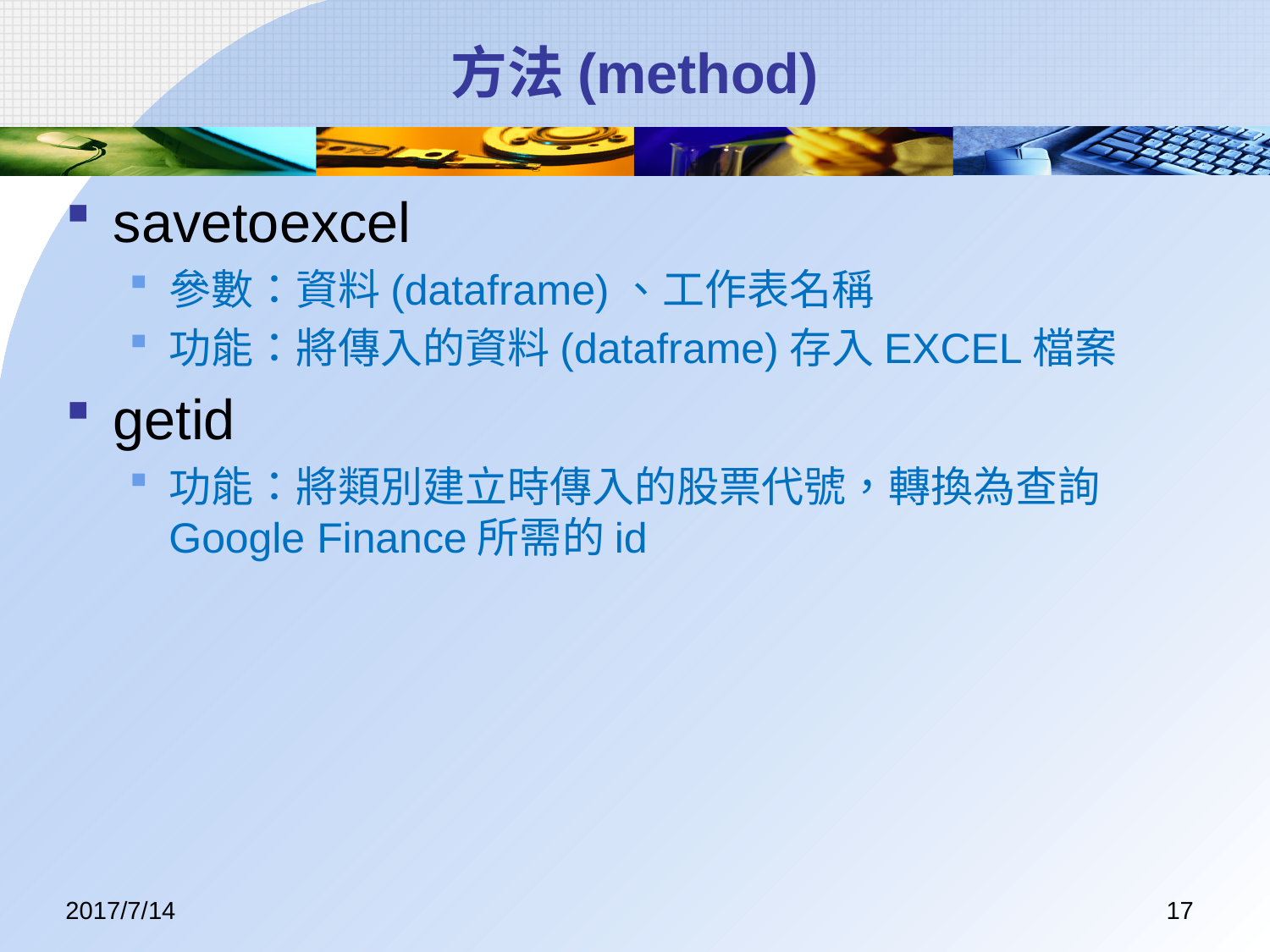

# 方法(method)
savetoexcel
參數：資料(dataframe)、工作表名稱
功能：將傳入的資料(dataframe)存入EXCEL檔案
getid
功能：將類別建立時傳入的股票代號，轉換為查詢Google Finance所需的id

2017/7/14
17